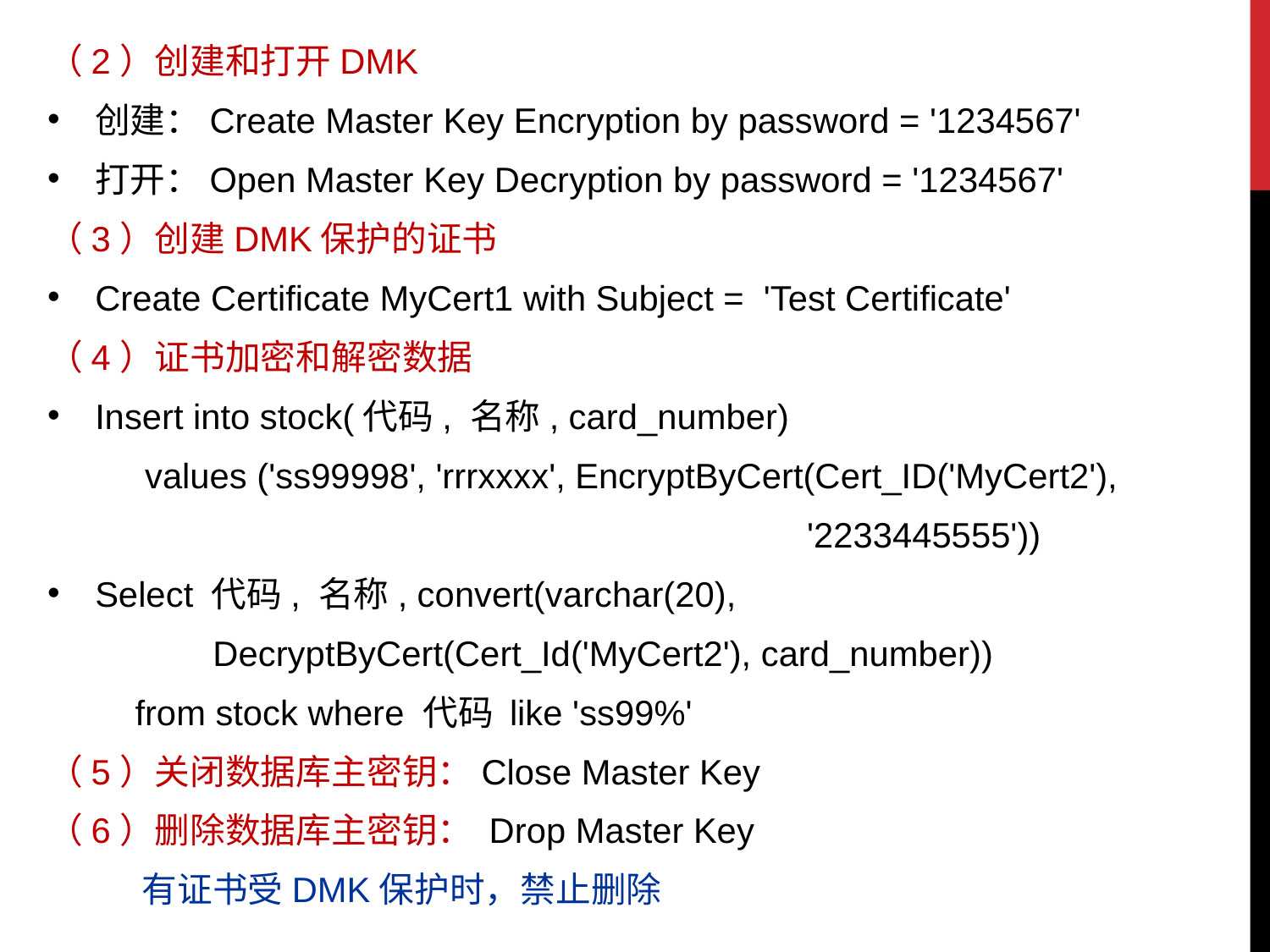

（2）创建和打开DMK
创建：Create Master Key Encryption by password = '1234567'
打开：Open Master Key Decryption by password = '1234567'
（3）创建DMK保护的证书
Create Certificate MyCert1 with Subject =  'Test Certificate'
（4）证书加密和解密数据
Insert into stock(代码, 名称, card_number)
          values ('ss99998', 'rrrxxxx', EncryptByCert(Cert_ID('MyCert2'),
                                                                              '2233445555'))
Select 代码, 名称, convert(varchar(20),
                 DecryptByCert(Cert_Id('MyCert2'), card_number))
         from stock where 代码 like 'ss99%'
（5）关闭数据库主密钥：Close Master Key
（6）删除数据库主密钥： Drop Master Key
           有证书受DMK保护时，禁止删除